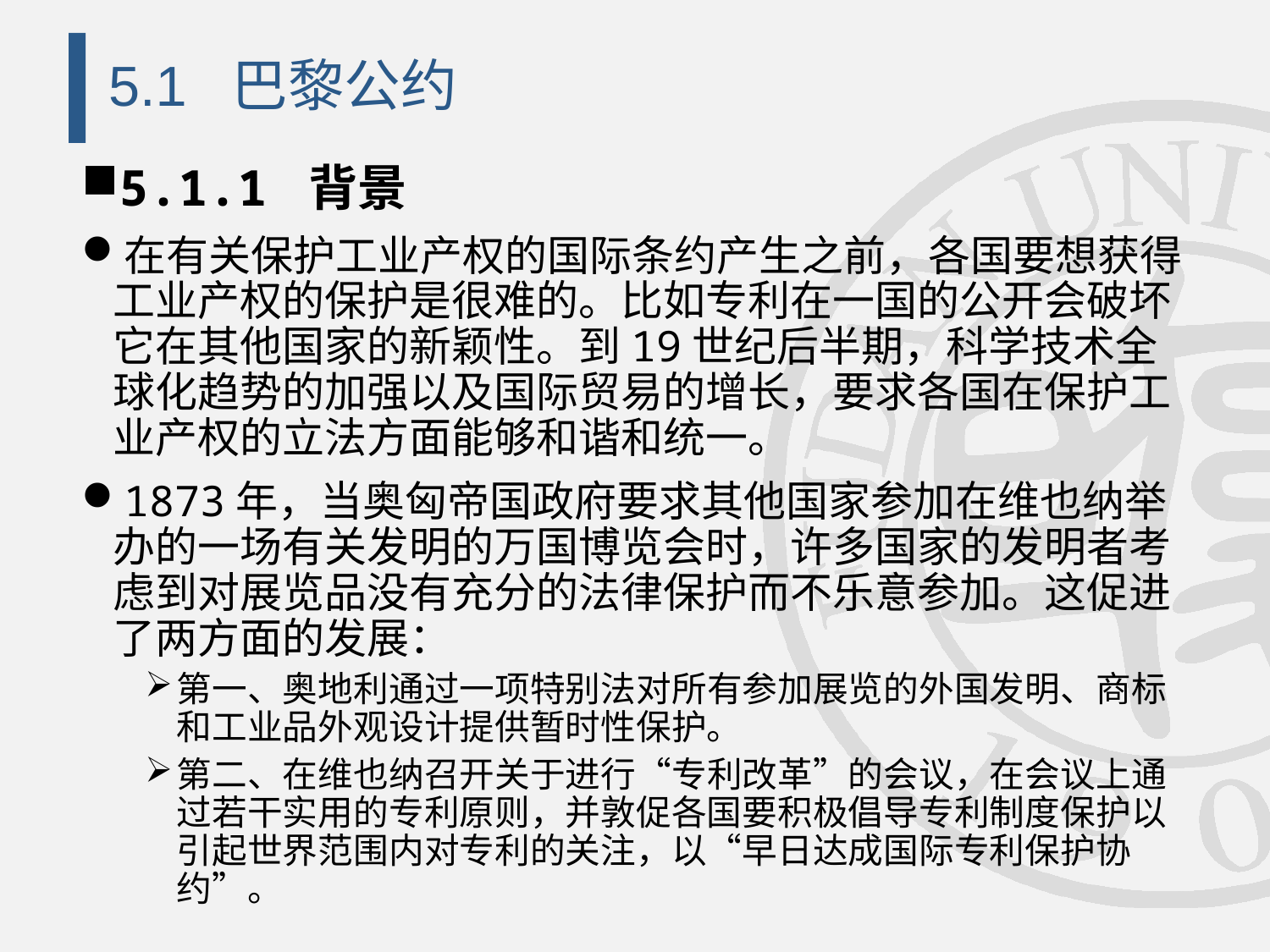

# 5.1  巴黎公约
5.1.1 背景
在有关保护工业产权的国际条约产生之前，各国要想获得工业产权的保护是很难的。比如专利在一国的公开会破坏它在其他国家的新颖性。到19世纪后半期，科学技术全球化趋势的加强以及国际贸易的增长，要求各国在保护工业产权的立法方面能够和谐和统一。
1873年，当奥匈帝国政府要求其他国家参加在维也纳举办的一场有关发明的万国博览会时，许多国家的发明者考虑到对展览品没有充分的法律保护而不乐意参加。这促进了两方面的发展：
第一、奥地利通过一项特别法对所有参加展览的外国发明、商标和工业品外观设计提供暂时性保护。
第二、在维也纳召开关于进行“专利改革”的会议，在会议上通过若干实用的专利原则，并敦促各国要积极倡导专利制度保护以引起世界范围内对专利的关注，以“早日达成国际专利保护协约”。